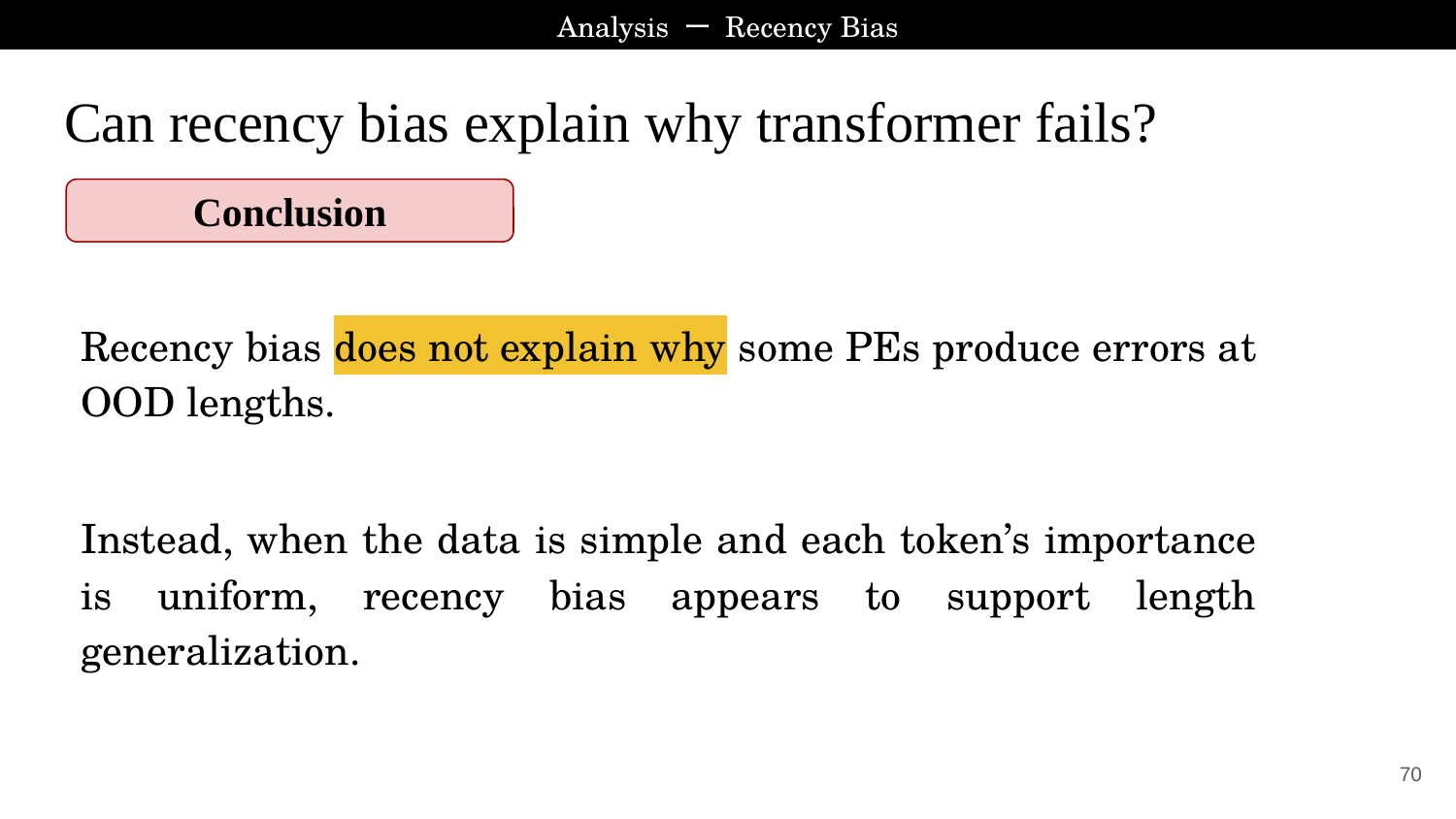

Analysis ー Recency Bias
# Can recency bias explain why transformer fails?

Conclusion
Recency bias does not explain why some PEs produce errors at OOD lengths.
Instead, when the data is simple and each token’s importance is uniform, recency bias appears to support length generalization.
70